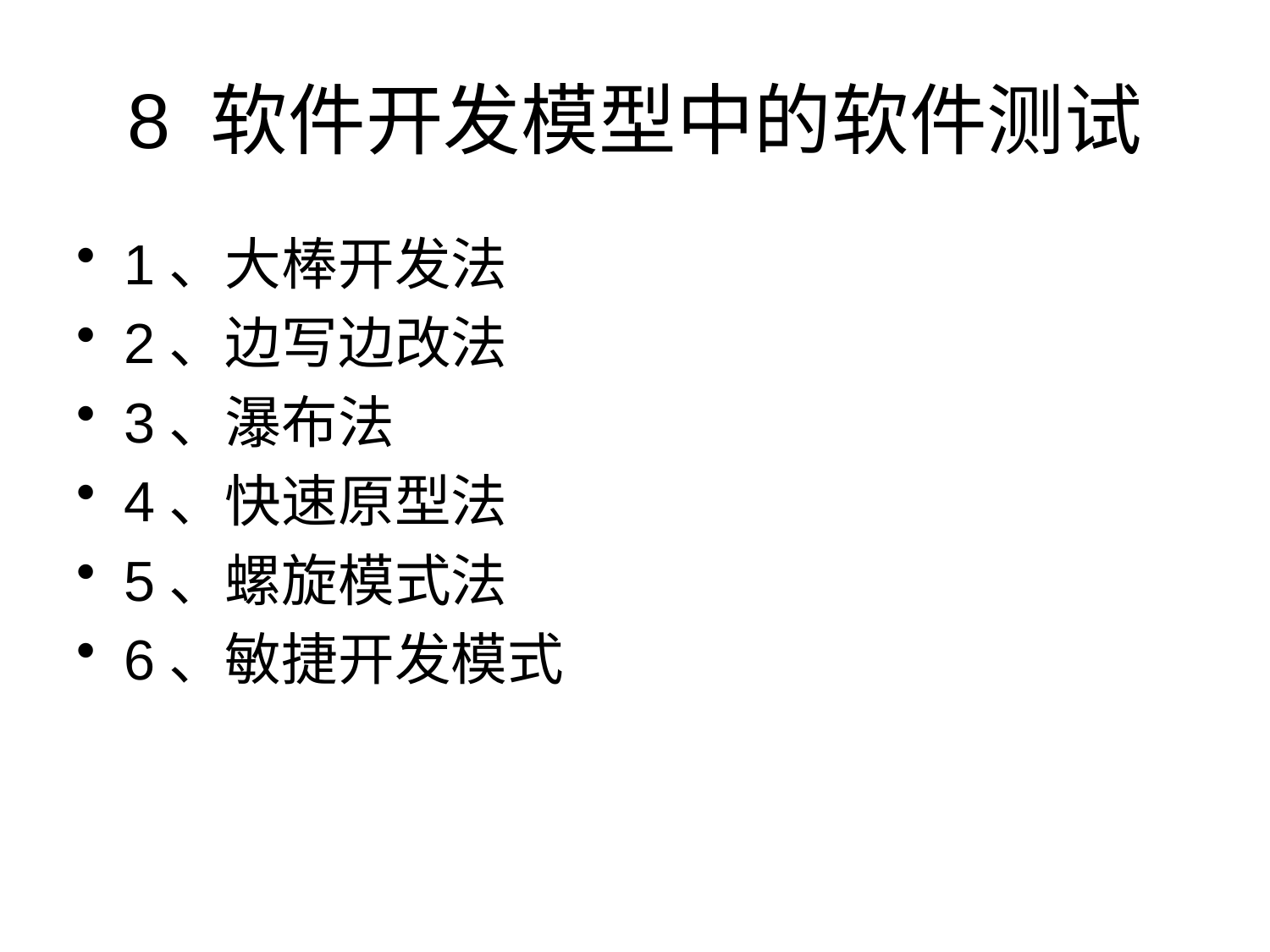

# 8 软件开发模型中的软件测试
1、大棒开发法
2、边写边改法
3、瀑布法
4、快速原型法
5、螺旋模式法
6、敏捷开发模式